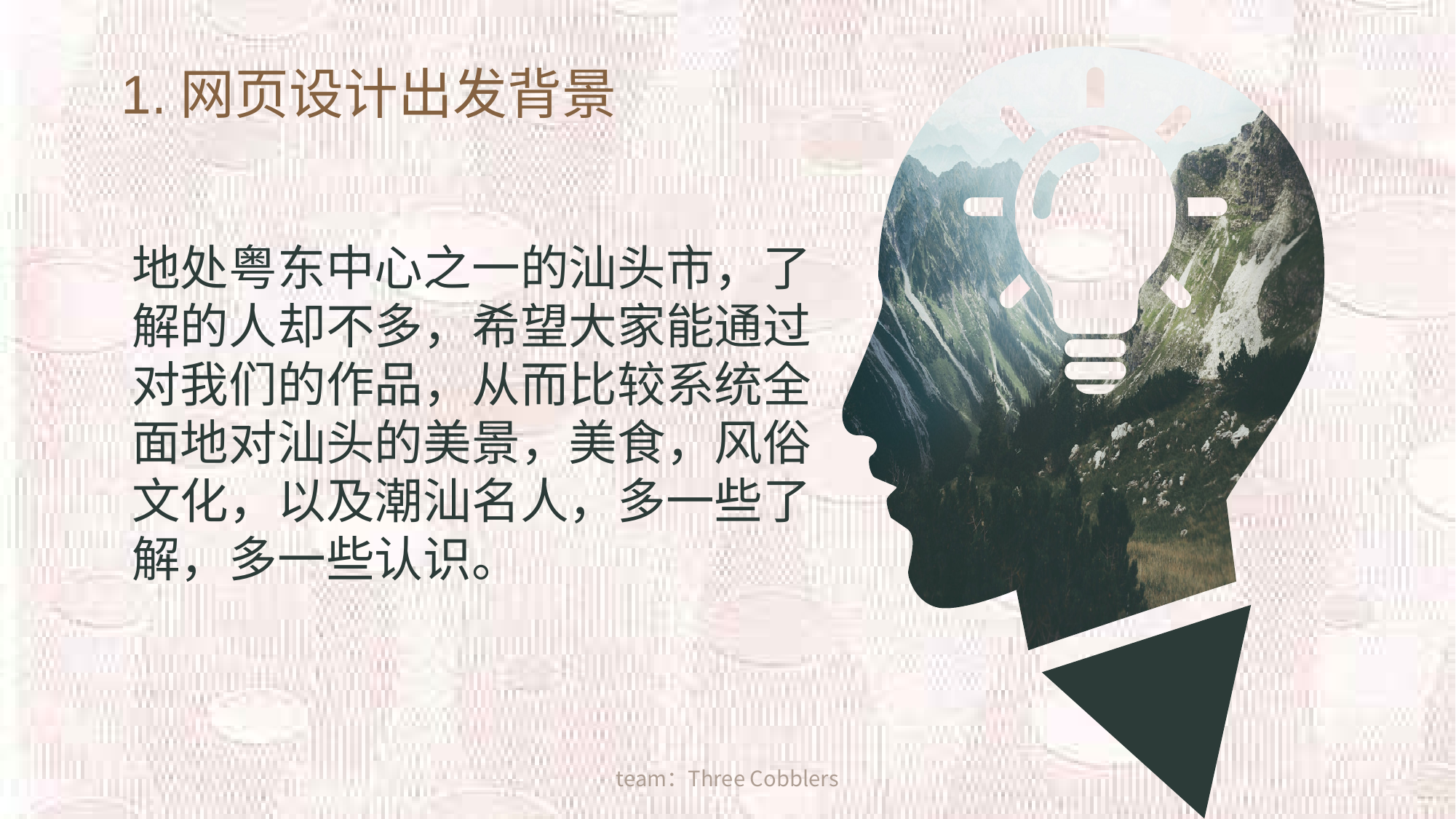

1.网页设计出发背景
地处粤东中心之一的汕头市，了解的人却不多，希望大家能通过对我们的作品，从而比较系统全面地对汕头的美景，美食，风俗文化，以及潮汕名人，多一些了解，多一些认识。

team：Three Cobblers